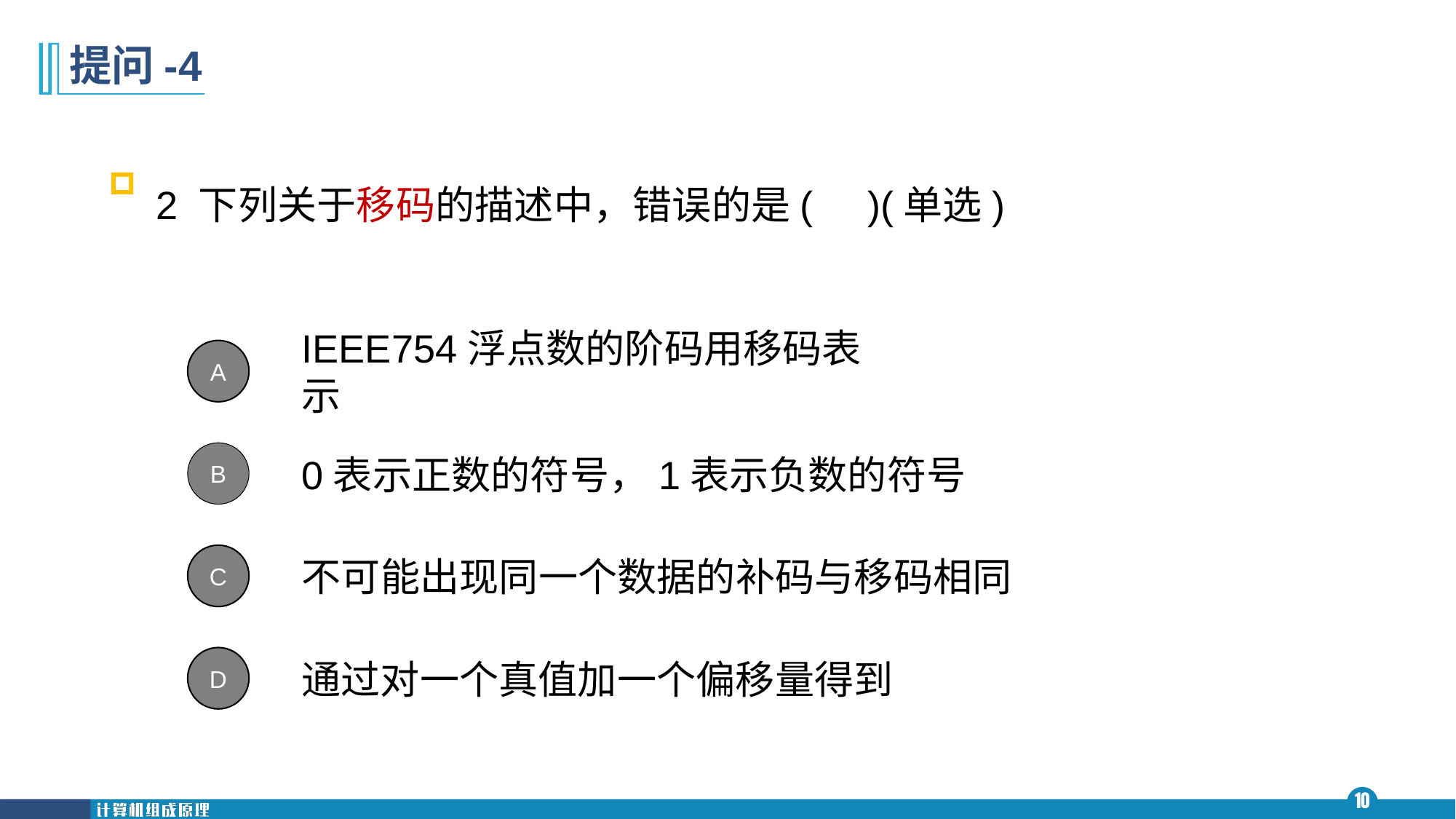

# 提问-4

2 下列关于移码的描述中，错误的是(     )(单选)
A
IEEE754浮点数的阶码用移码表示
B
0表示正数的符号，1表示负数的符号
C
不可能出现同一个数据的补码与移码相同
D
通过对一个真值加一个偏移量得到